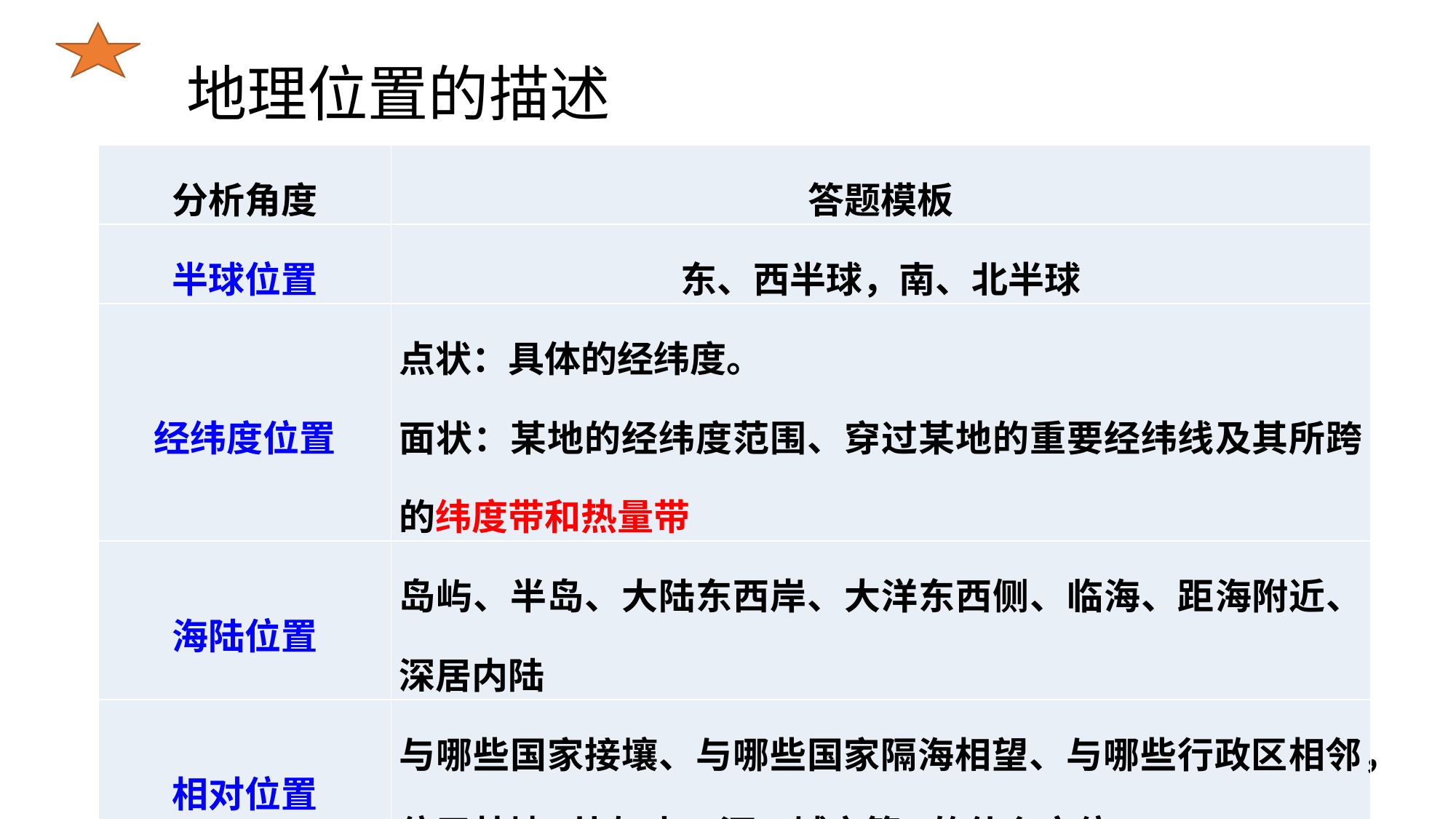

地理位置的描述
| 分析角度 | 答题模板 |
| --- | --- |
| 半球位置 | 东、西半球，南、北半球 |
| 经纬度位置 | 点状：具体的经纬度。 面状：某地的经纬度范围、穿过某地的重要经纬线及其所跨的纬度带和热量带 |
| 海陆位置 | 岛屿、半岛、大陆东西岸、大洋东西侧、临海、距海附近、深居内陆 |
| 相对位置 | 与哪些国家接壤、与哪些国家隔海相望、与哪些行政区相邻，位于某地(比如山、河、城市等)的什么方位 |